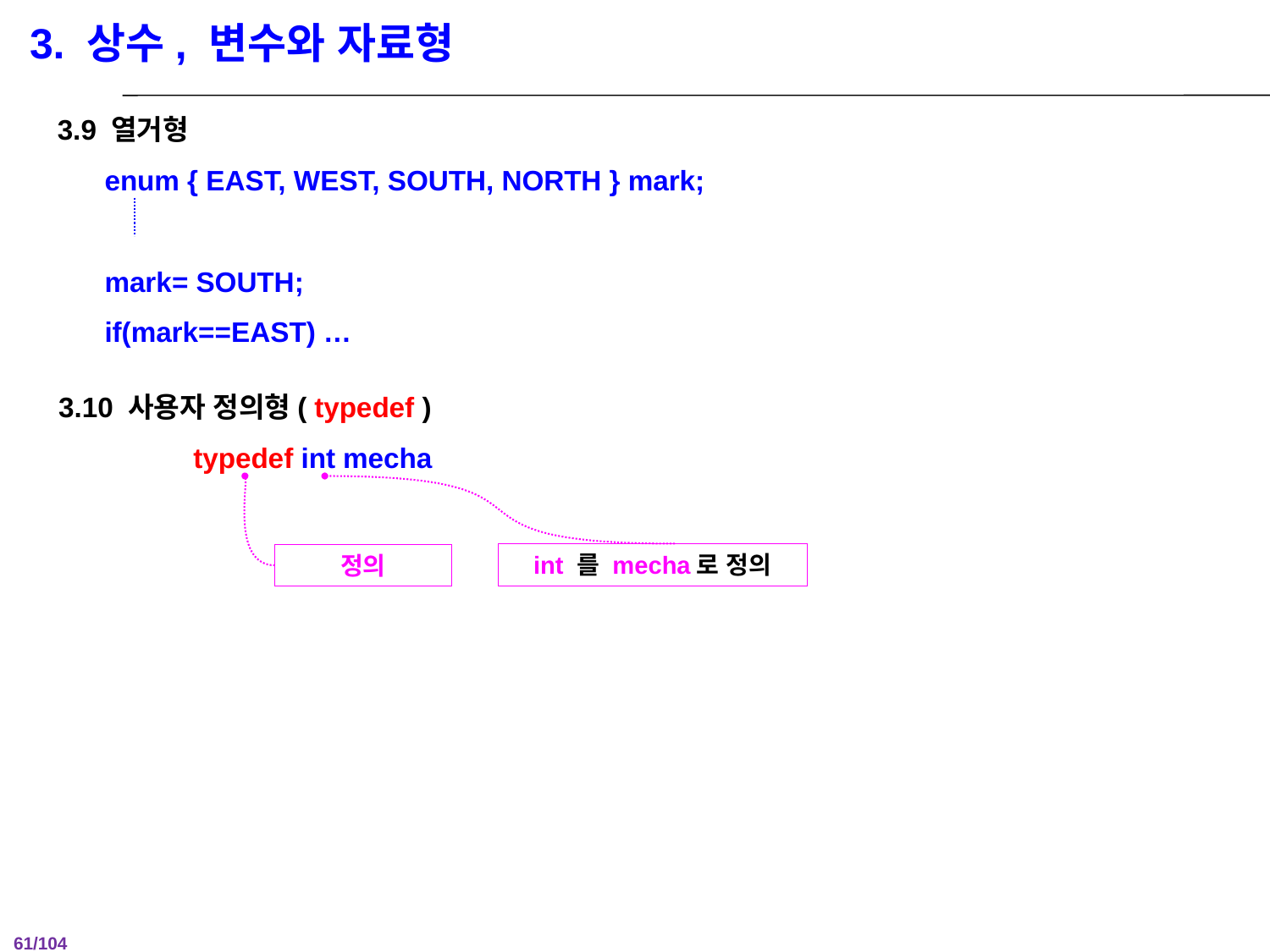

3. 상수, 변수와 자료형
3.9 열거형
      enum { EAST, WEST, SOUTH, NORTH } mark;

      mark= SOUTH;
      if(mark==EAST) …
3.10 사용자 정의형( typedef )
     	 typedef int mecha

int 를 mecha로 정의
정의